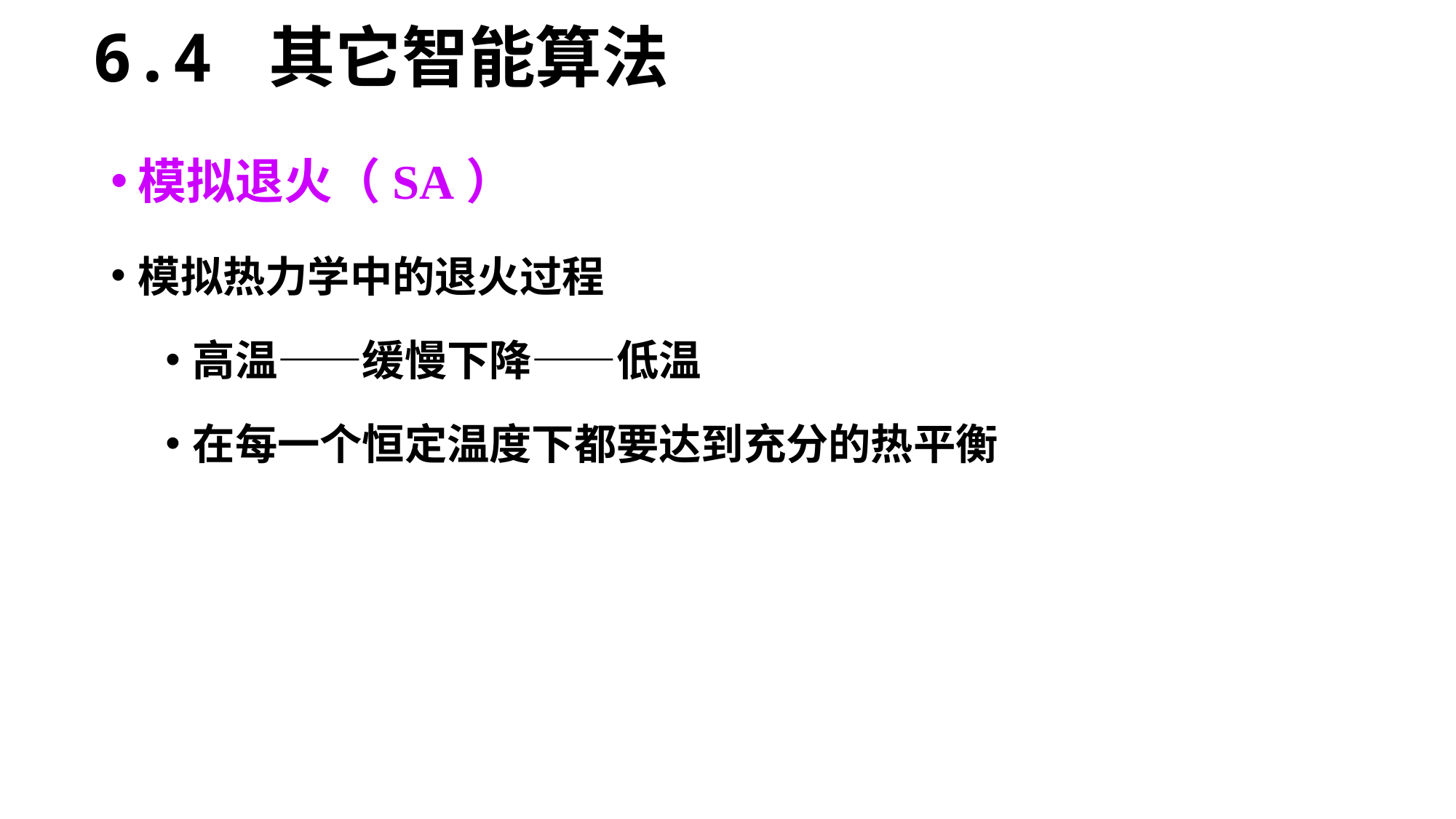

6.4 其它智能算法
模拟退火（SA）
模拟热力学中的退火过程
高温——缓慢下降——低温
在每一个恒定温度下都要达到充分的热平衡